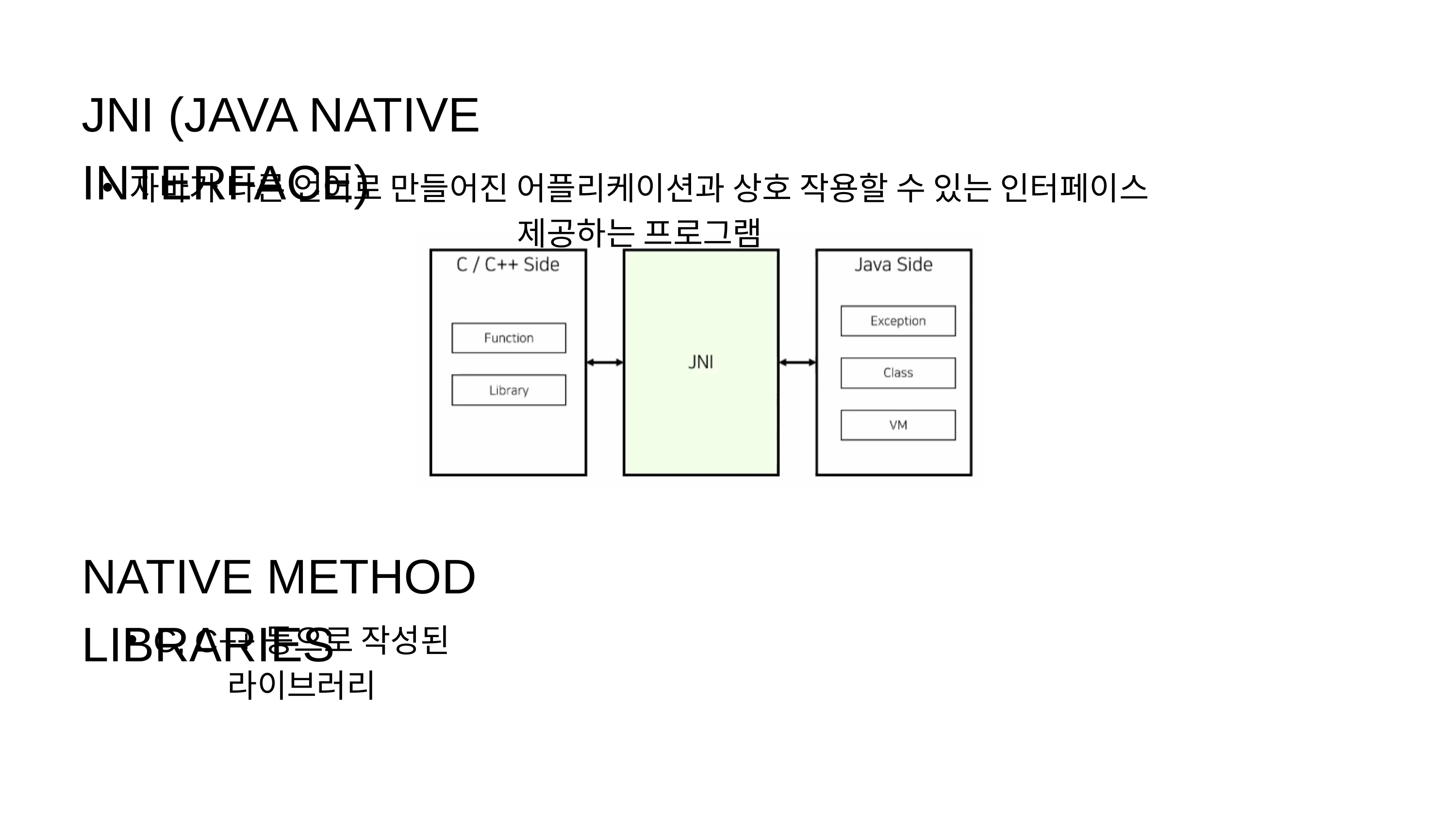

JNI (JAVA NATIVE INTERFACE)
자바가 다른 언어로 만들어진 어플리케이션과 상호 작용할 수 있는 인터페이스 제공하는 프로그램

NATIVE METHOD LIBRARIES
C, C++등으로 작성된 라이브러리